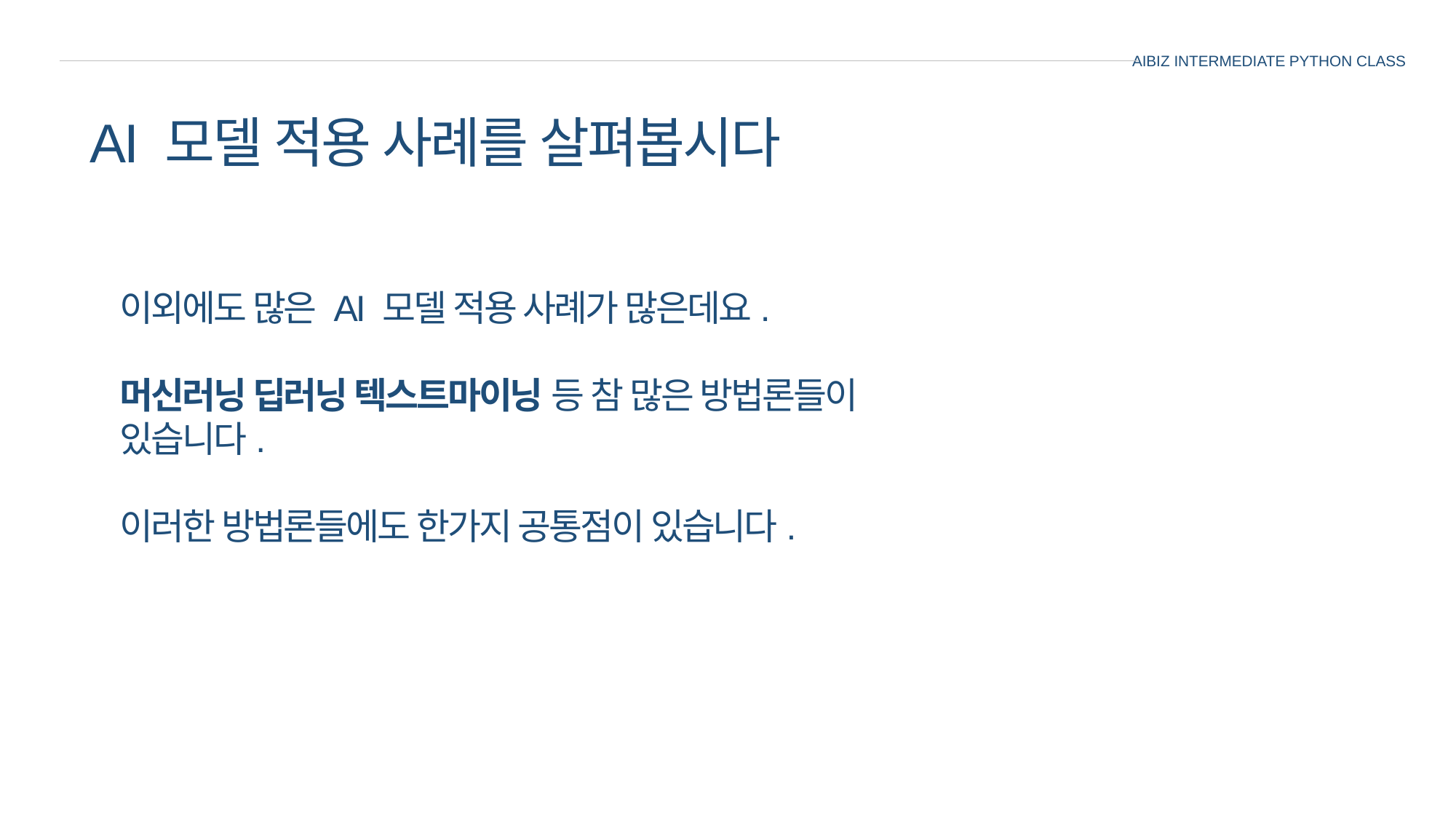

AIBIZ INTERMEDIATE PYTHON CLASS
AI 모델 적용 사례를 살펴봅시다
이외에도 많은 AI 모델 적용 사례가 많은데요.

머신러닝 딥러닝 텍스트마이닝 등 참 많은 방법론들이
있습니다.

이러한 방법론들에도 한가지 공통점이 있습니다.